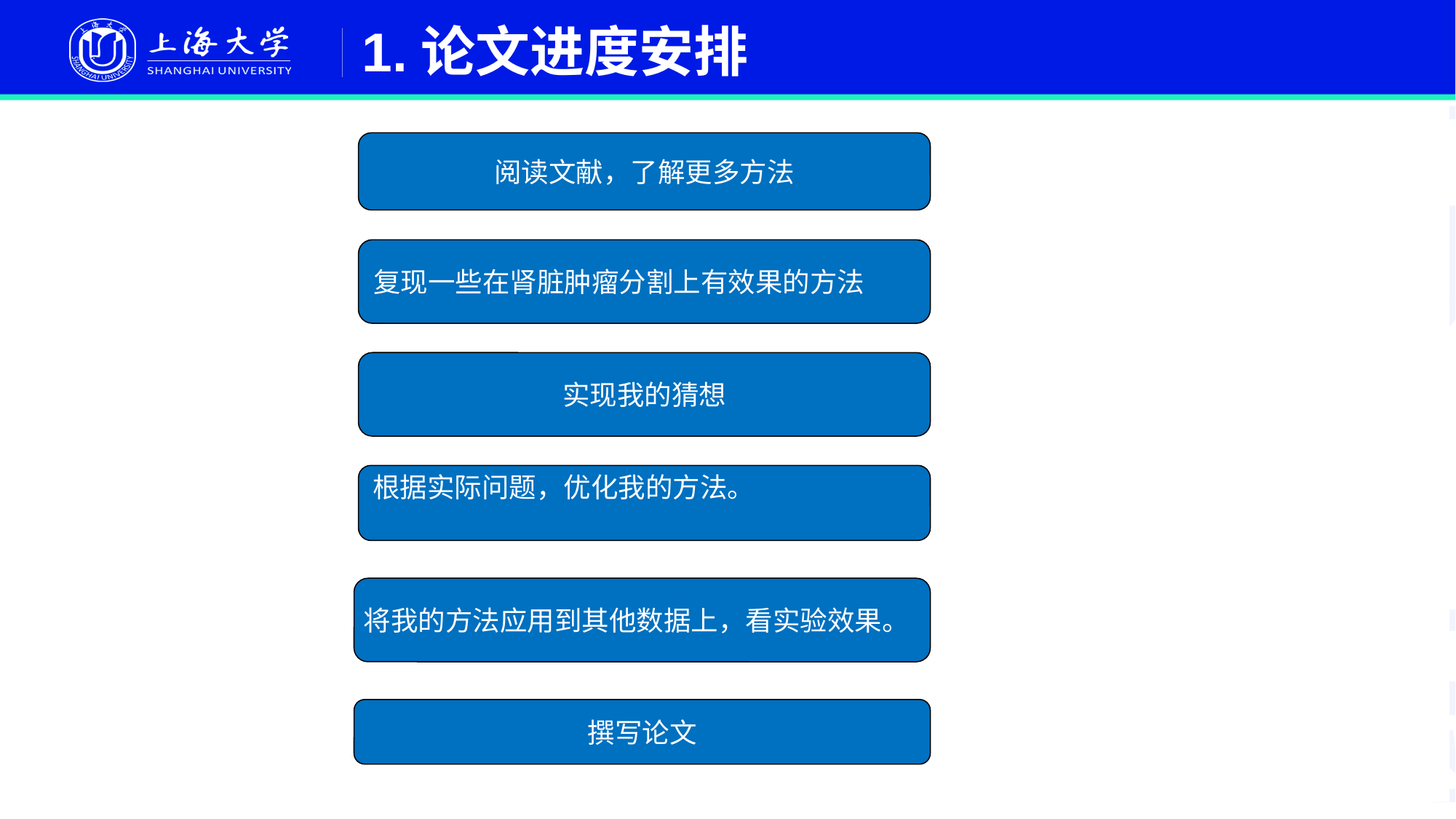

1.论文进度安排
阅读文献，了解更多方法
复现一些在肾脏肿瘤分割上有效果的方法

将我的方法应用到其他数据上，看实验效果。

实现我的猜想
撰写论文
根据实际问题，优化我的方法。